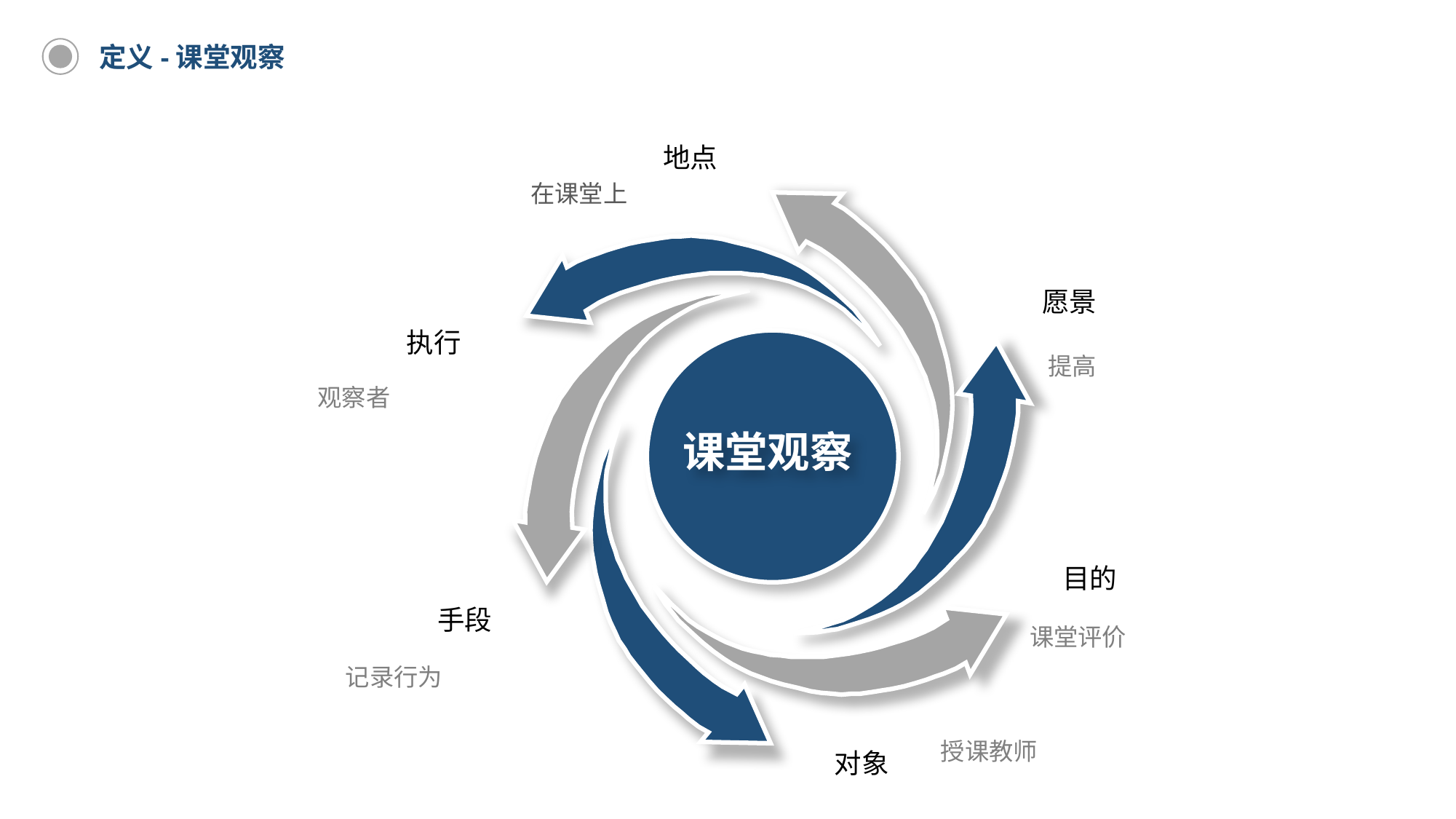

定义-课堂观察

地点
在课堂上

愿景
执行

课堂观察
提高

观察者

目的

手段
课堂评价
记录行为
授课教师
对象